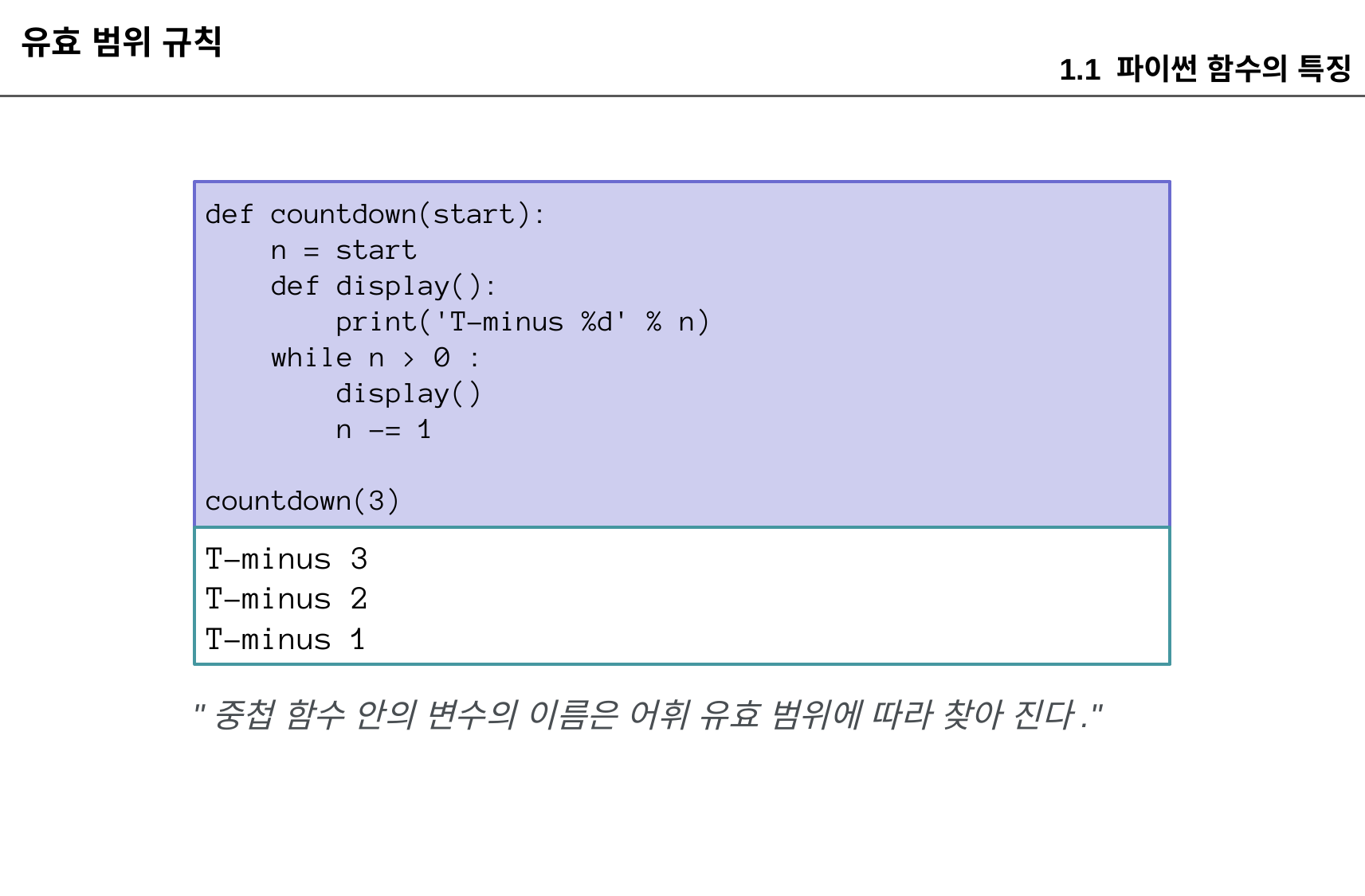

유효 범위 규칙
1.1 파이썬 함수의 특징
def countdown(start):
    n = start
    def display():
        print('T-minus %d' % n)
    while n > 0 :
        display()
        n -= 1

countdown(3)
T-minus 3
T-minus 2
T-minus 1
"중첩 함수 안의 변수의 이름은 어휘 유효 범위에 따라 찾아 진다."